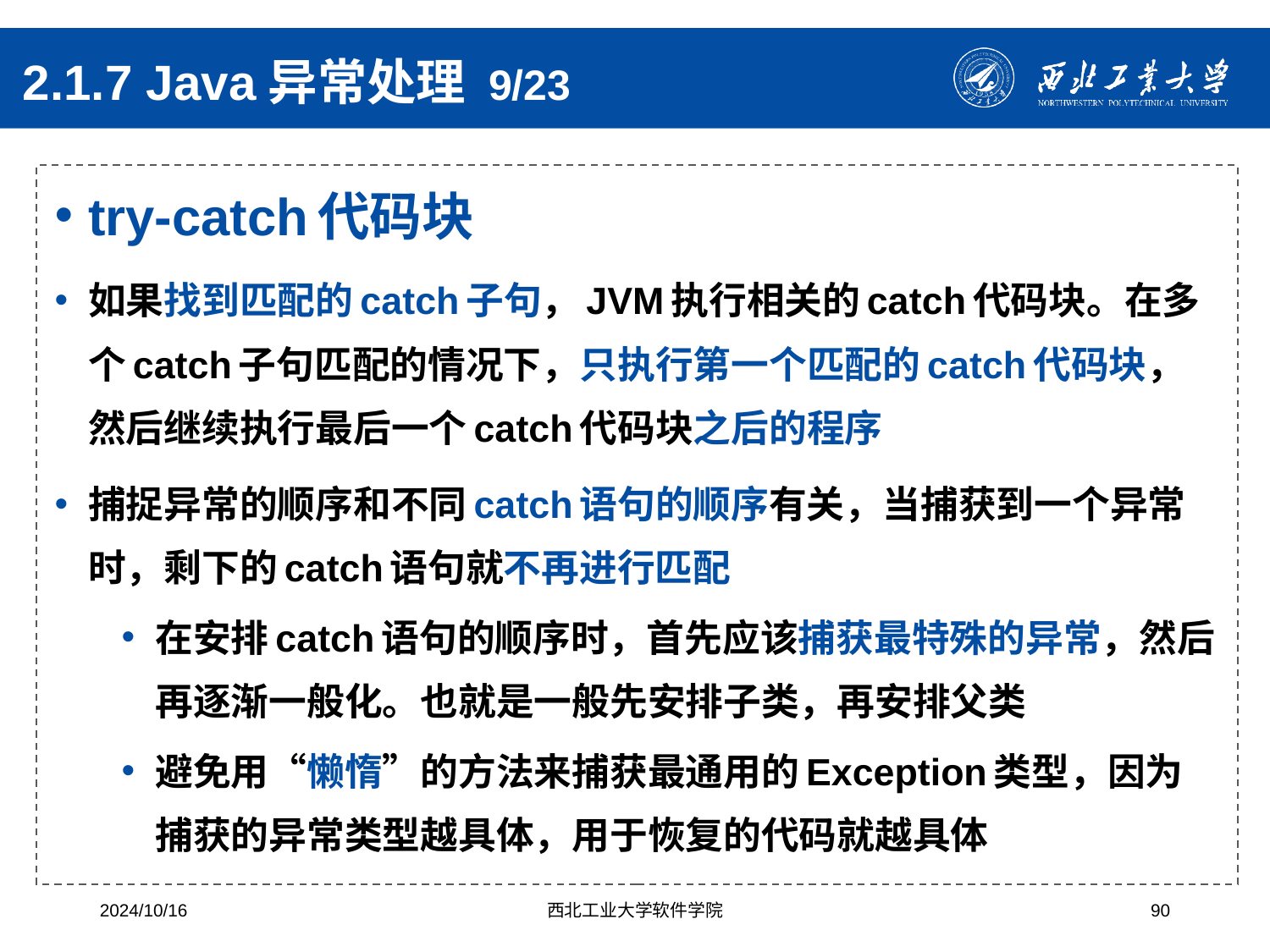

# 2.1.7 Java异常处理 9/23
try-catch代码块
如果找到匹配的catch子句，JVM执行相关的catch代码块。在多个catch子句匹配的情况下，只执行第一个匹配的catch代码块，然后继续执行最后一个catch代码块之后的程序
捕捉异常的顺序和不同catch语句的顺序有关，当捕获到一个异常时，剩下的catch语句就不再进行匹配
在安排catch语句的顺序时，首先应该捕获最特殊的异常，然后再逐渐一般化。也就是一般先安排子类，再安排父类
避免用“懒惰”的方法来捕获最通用的Exception类型，因为捕获的异常类型越具体，用于恢复的代码就越具体
2024/10/16
西北工业大学软件学院
90